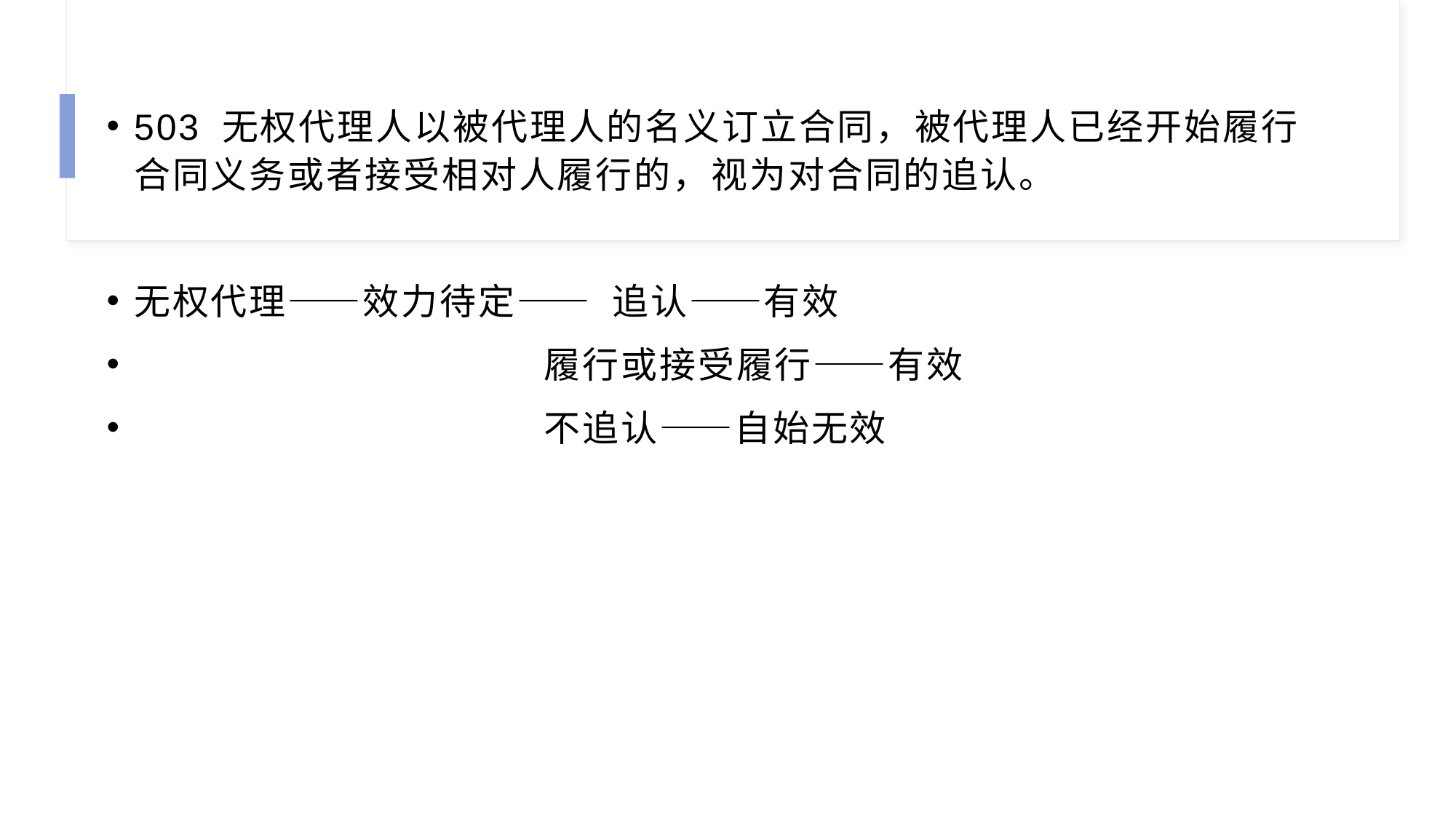

503 无权代理人以被代理人的名义订立合同，被代理人已经开始履行合同义务或者接受相对人履行的，视为对合同的追认。

无权代理——效力待定——  追认——有效
                                       履行或接受履行——有效
                                       不追认——自始无效